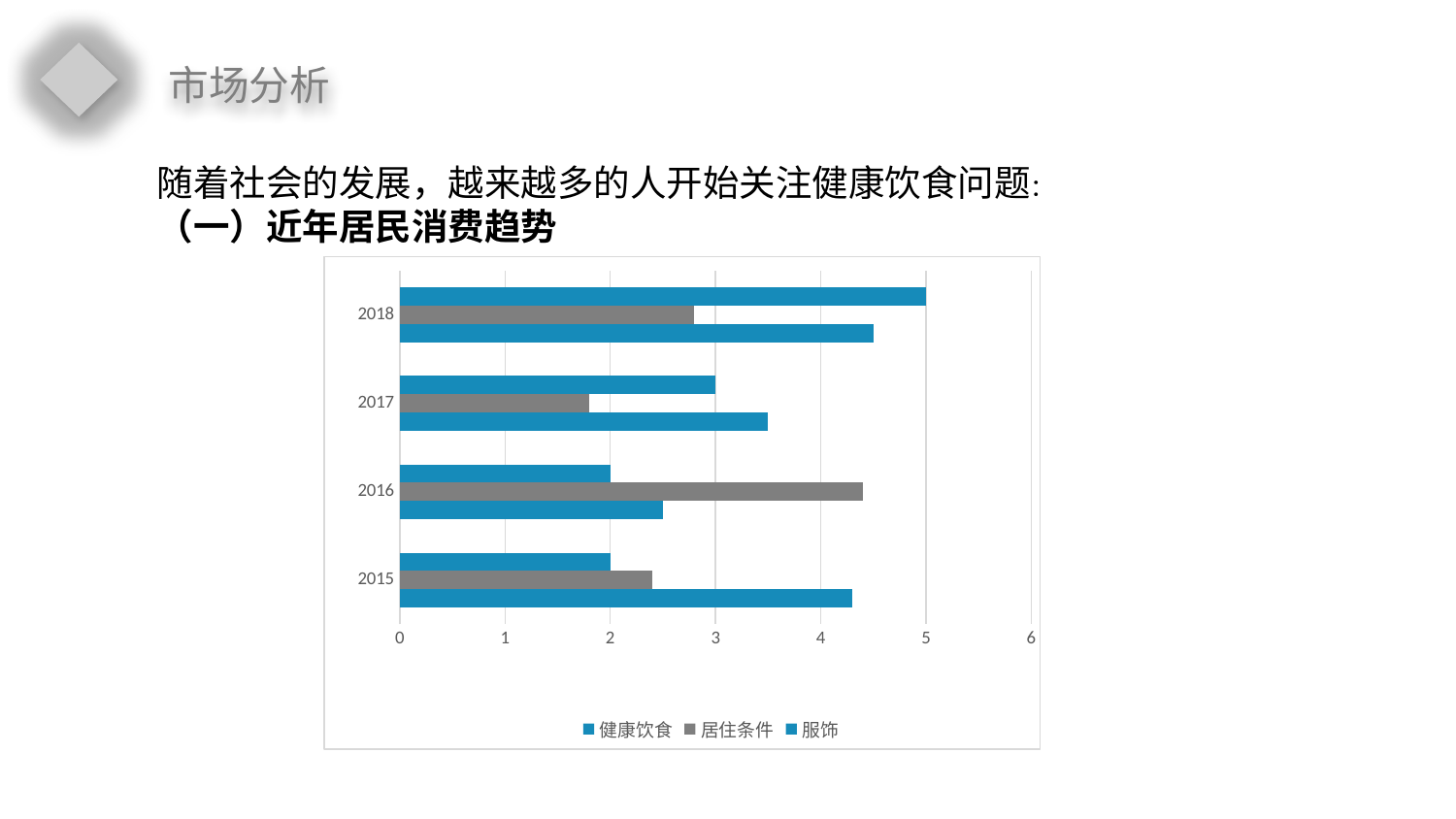

市场分析
随着社会的发展，越来越多的人开始关注健康饮食问题：
（一）近年居民消费趋势

### Chart:

| Category | 服饰 | 居住条件 | 健康饮食 |
|---|---|---|---|
| 2015 | 4.3 | 2.4 | 2.0 |
| 2016 | 2.5 | 4.4 | 2.0 |
| 2017 | 3.5 | 1.8 | 3.0 |
| 2018 | 4.5 | 2.8 | 5.0 |